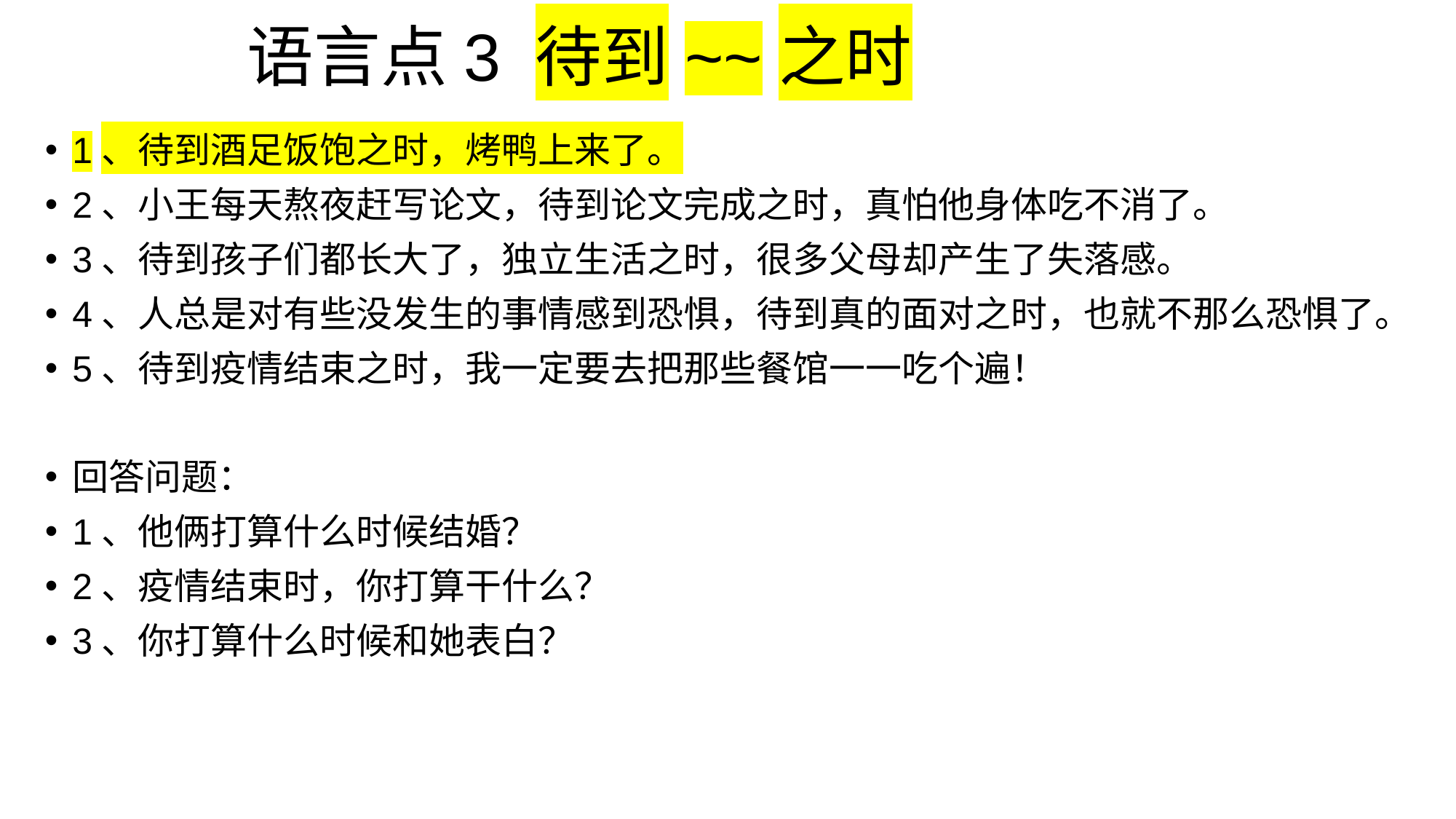

# 语言点3 待到~~之时
1、待到酒足饭饱之时，烤鸭上来了。
2、小王每天熬夜赶写论文，待到论文完成之时，真怕他身体吃不消了。
3、待到孩子们都长大了，独立生活之时，很多父母却产生了失落感。
4、人总是对有些没发生的事情感到恐惧，待到真的面对之时，也就不那么恐惧了。
5、待到疫情结束之时，我一定要去把那些餐馆一一吃个遍！

回答问题：
1、他俩打算什么时候结婚？
2、疫情结束时，你打算干什么？
3、你打算什么时候和她表白？